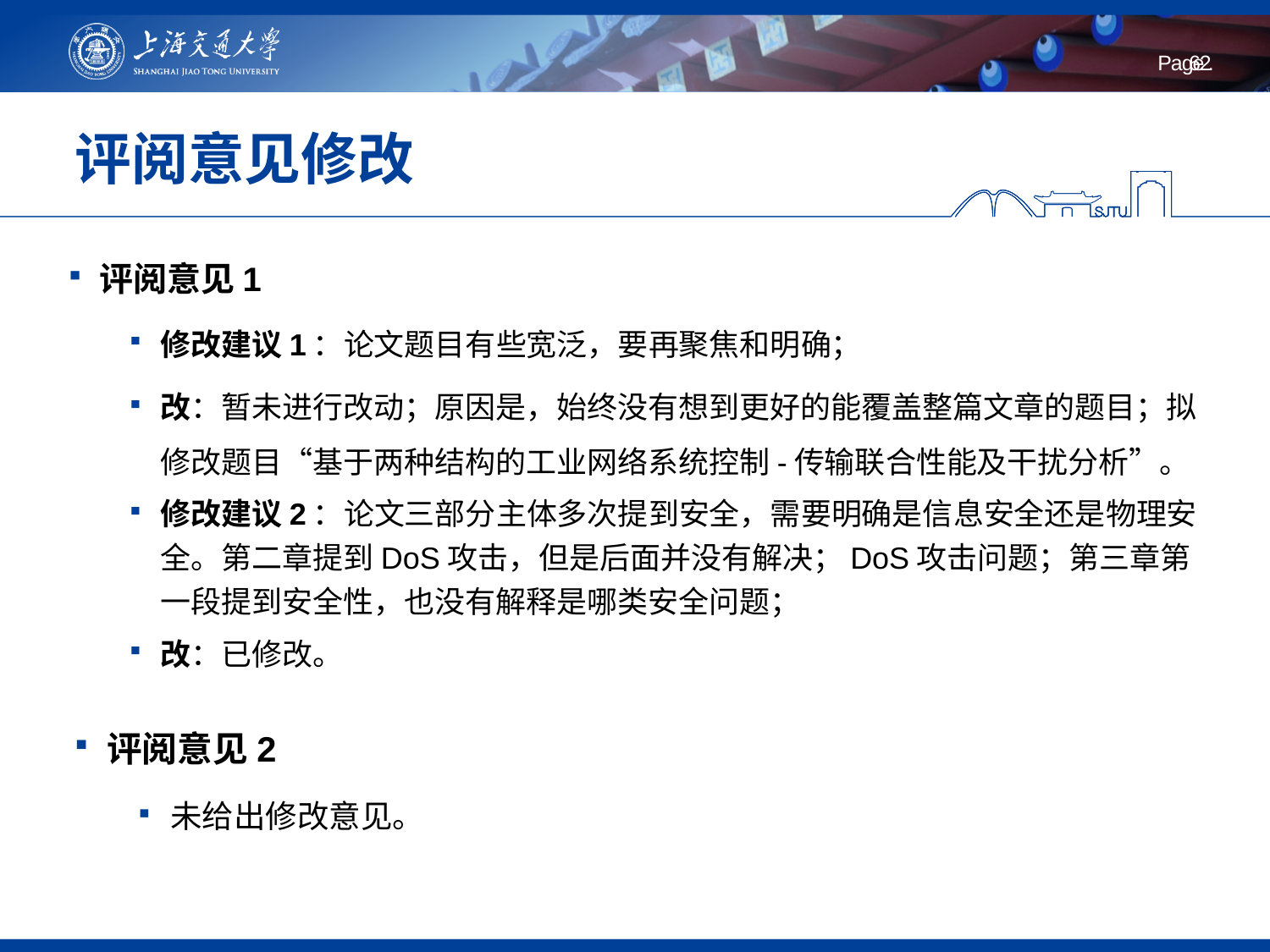

# 评阅意见修改
评阅意见1
修改建议1：论文题目有些宽泛，要再聚焦和明确；
改：暂未进行改动；原因是，始终没有想到更好的能覆盖整篇文章的题目；拟修改题目“基于两种结构的工业网络系统控制-传输联合性能及干扰分析”。
修改建议2：论文三部分主体多次提到安全，需要明确是信息安全还是物理安全。第二章提到DoS攻击，但是后面并没有解决；DoS攻击问题；第三章第一段提到安全性，也没有解释是哪类安全问题；
改：已修改。

评阅意见2
未给出修改意见。